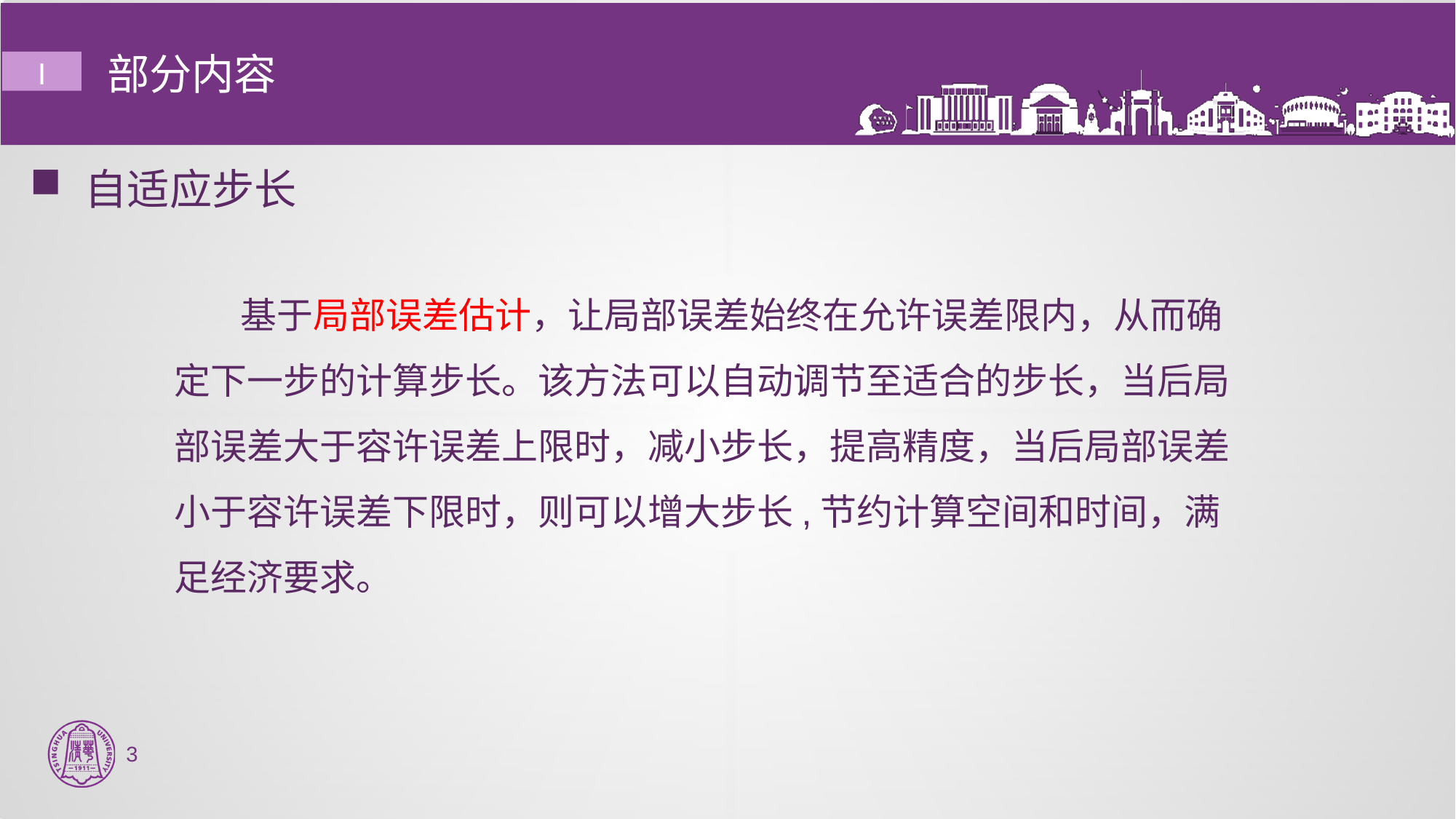

# 部分内容
I

自适应步长
       基于局部误差估计，让局部误差始终在允许误差限内，从而确定下一步的计算步长。该方法可以自动调节至适合的步长，当后局部误差大于容许误差上限时，减小步长，提高精度，当后局部误差小于容许误差下限时，则可以增大步长,节约计算空间和时间，满足经济要求。

3